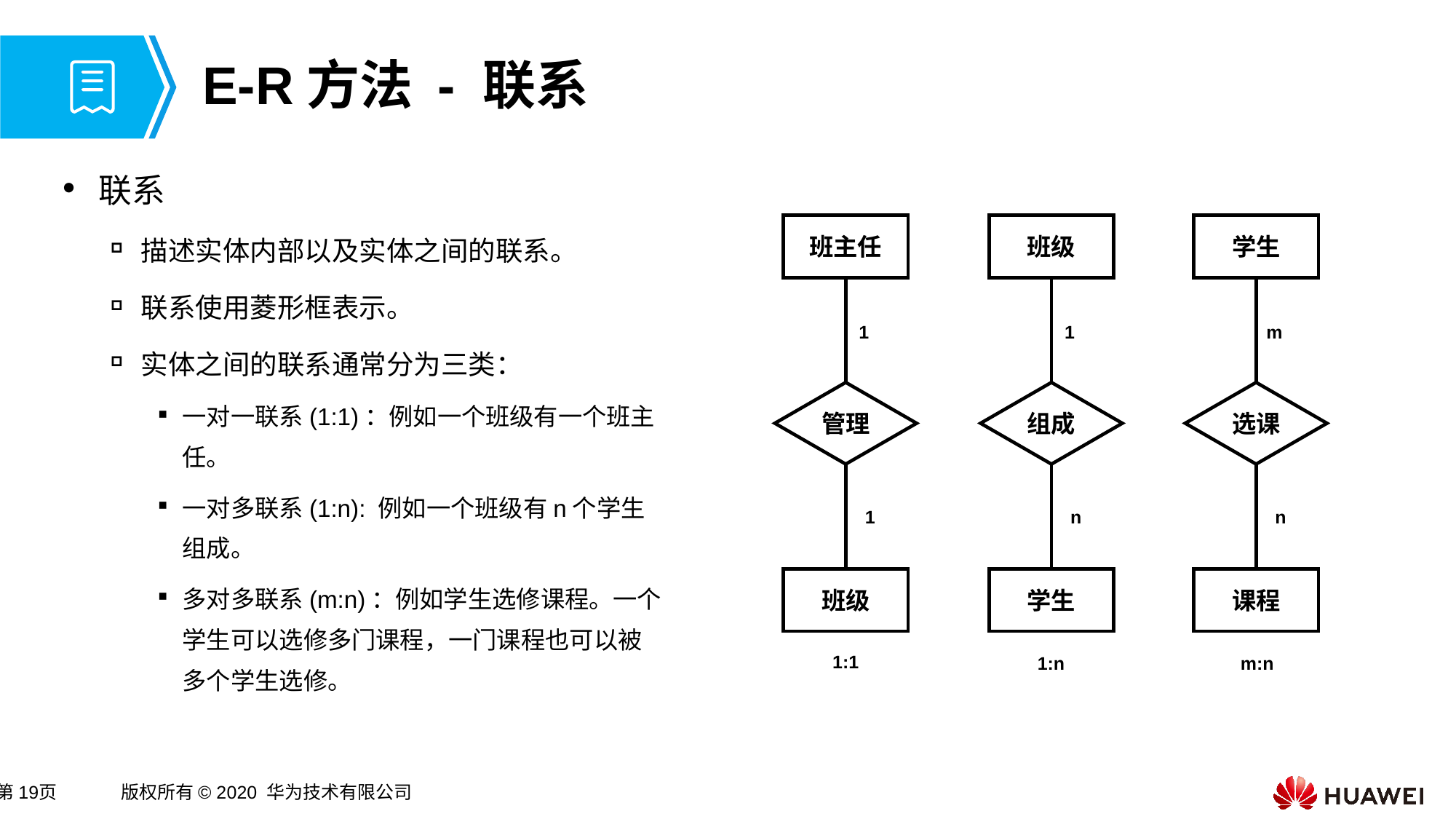

# E-R方法 - 联系
联系
描述实体内部以及实体之间的联系。
联系使用菱形框表示。
实体之间的联系通常分为三类：
一对一联系(1:1)：例如一个班级有一个班主任。
一对多联系(1:n): 例如一个班级有n个学生组成。
多对多联系(m:n)：例如学生选修课程。一个学生可以选修多门课程，一门课程也可以被多个学生选修。

班主任
班级
学生
1
1
m
管理
组成
选课
1
n
n
班级
学生
课程
1:1
1:n
m:n